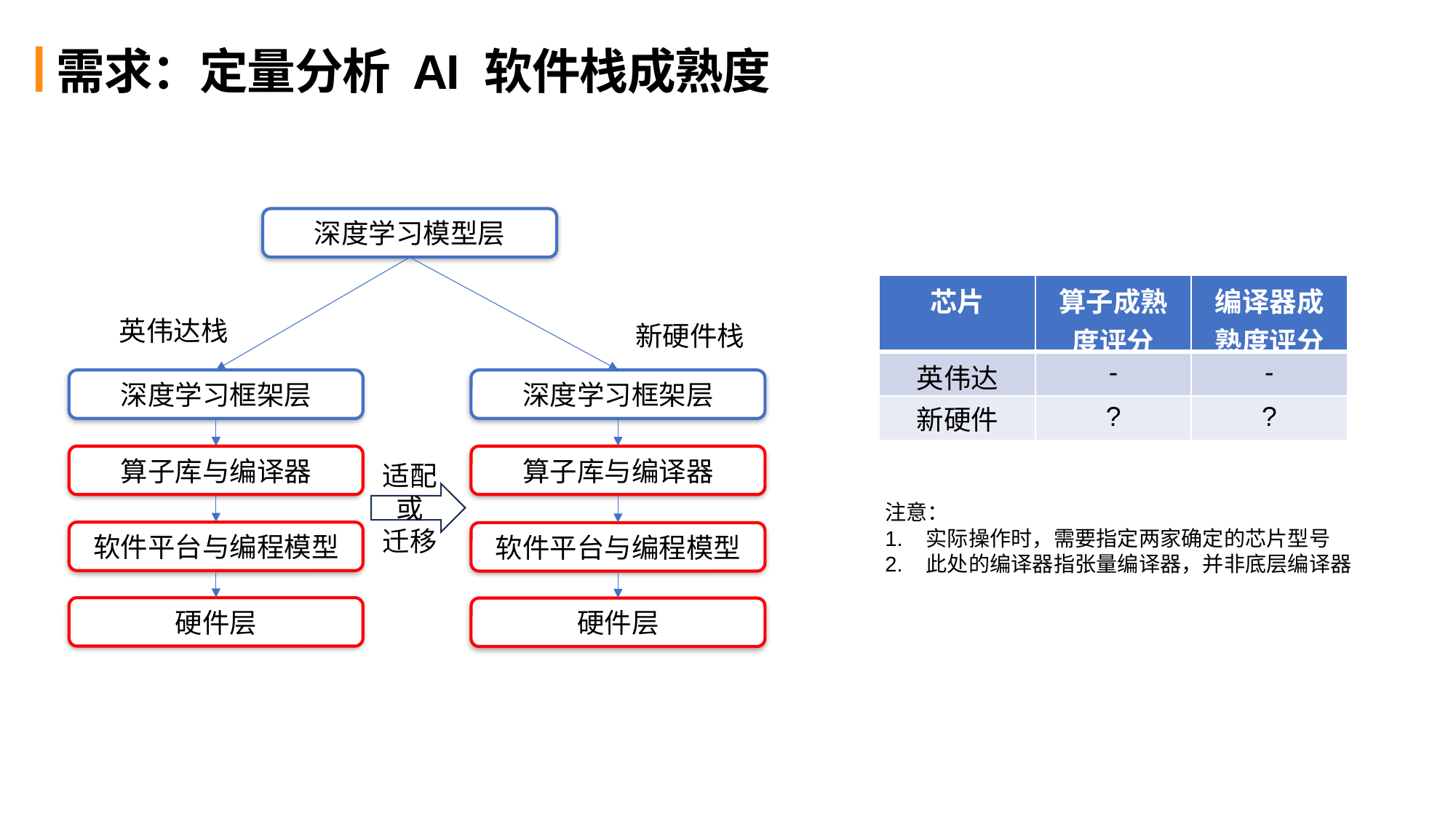

# 需求：定量分析 AI 软件栈成熟度

深度学习模型层
| 芯片 | 算子成熟度评分 | 编译器成熟度评分 |
| --- | --- | --- |
| 英伟达 | - | - |
| 新硬件 | ? | ? |
英伟达栈
新硬件栈
深度学习框架层
深度学习框架层
算子库与编译器
算子库与编译器
适配
或
迁移

注意：
实际操作时，需要指定两家确定的芯片型号
此处的编译器指张量编译器，并非底层编译器
软件平台与编程模型
软件平台与编程模型
硬件层
硬件层